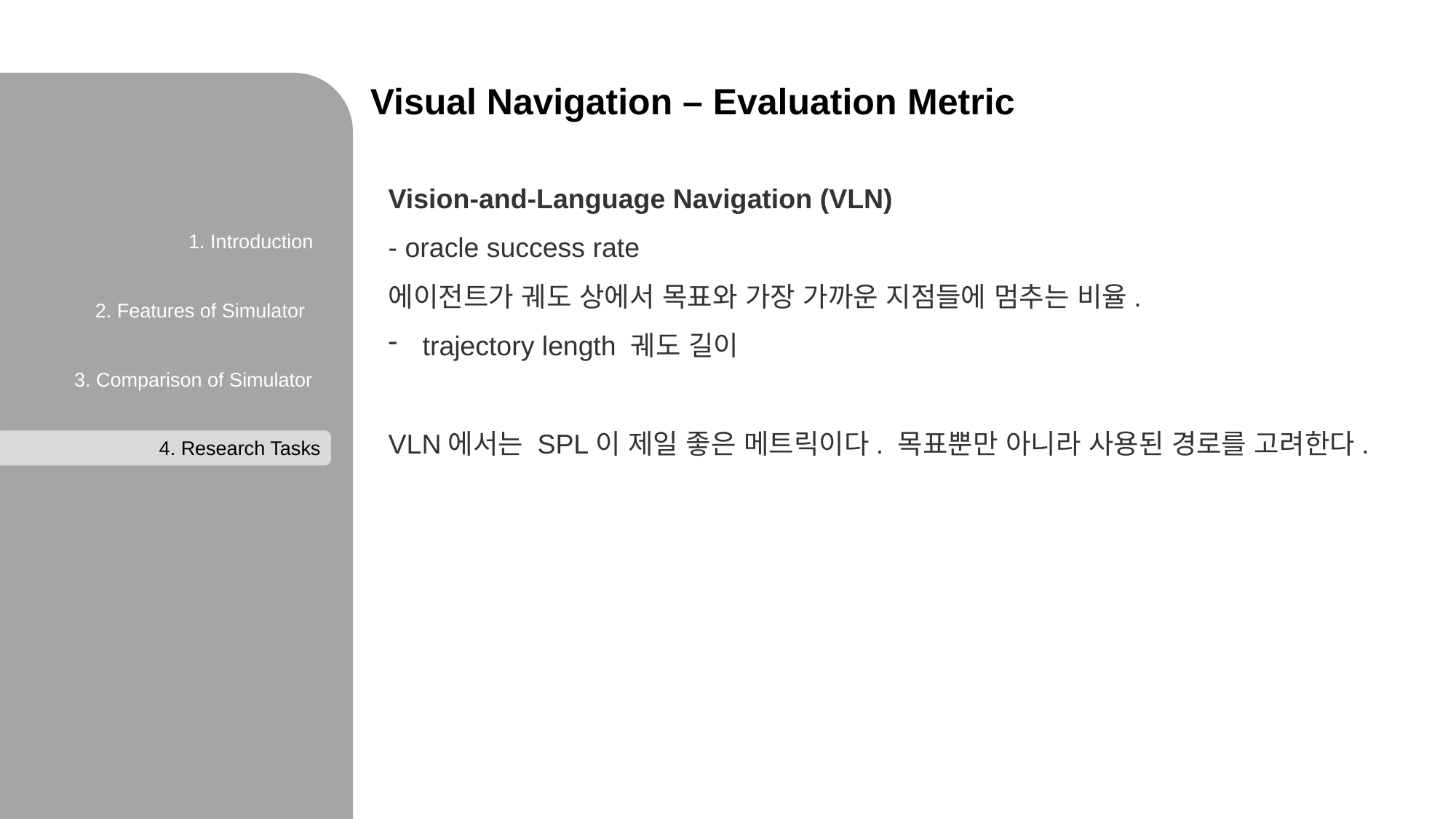

Visual Navigation – Evaluation Metric
Vision-and-Language Navigation (VLN)
- oracle success rate
에이전트가 궤도 상에서 목표와 가장 가까운 지점들에 멈추는 비율.
trajectory length 궤도 길이

VLN에서는 SPL이 제일 좋은 메트릭이다. 목표뿐만 아니라 사용된 경로를 고려한다.
1. Introduction
2. Features of Simulator
3. Comparison of Simulator

4. Research Tasks